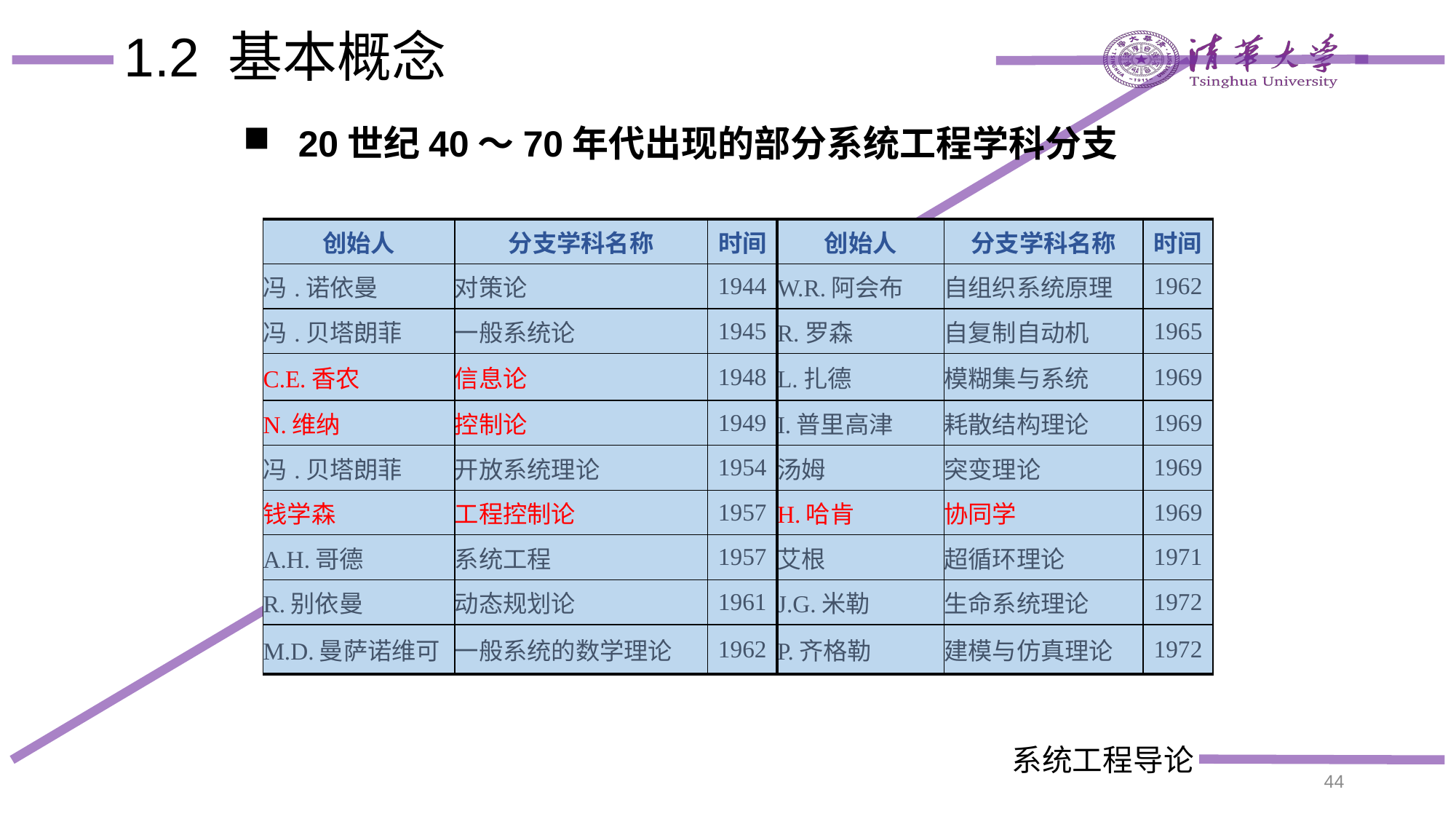

# 1.2 基本概念
20世纪40～70年代出现的部分系统工程学科分支
| 创始人 | 分支学科名称 | 时间 | 创始人 | 分支学科名称 | 时间 |
| --- | --- | --- | --- | --- | --- |
| 冯.诺依曼 | 对策论 | 1944 | W.R.阿会布 | 自组织系统原理 | 1962 |
| 冯.贝塔朗菲 | 一般系统论 | 1945 | R.罗森 | 自复制自动机 | 1965 |
| C.E.香农 | 信息论 | 1948 | L.扎德 | 模糊集与系统 | 1969 |
| N.维纳 | 控制论 | 1949 | I.普里高津 | 耗散结构理论 | 1969 |
| 冯.贝塔朗菲 | 开放系统理论 | 1954 | 汤姆 | 突变理论 | 1969 |
| 钱学森 | 工程控制论 | 1957 | H.哈肯 | 协同学 | 1969 |
| A.H.哥德 | 系统工程 | 1957 | 艾根 | 超循环理论 | 1971 |
| R.别依曼 | 动态规划论 | 1961 | J.G.米勒 | 生命系统理论 | 1972 |
| M.D.曼萨诺维可 | 一般系统的数学理论 | 1962 | P.齐格勒 | 建模与仿真理论 | 1972 |
44